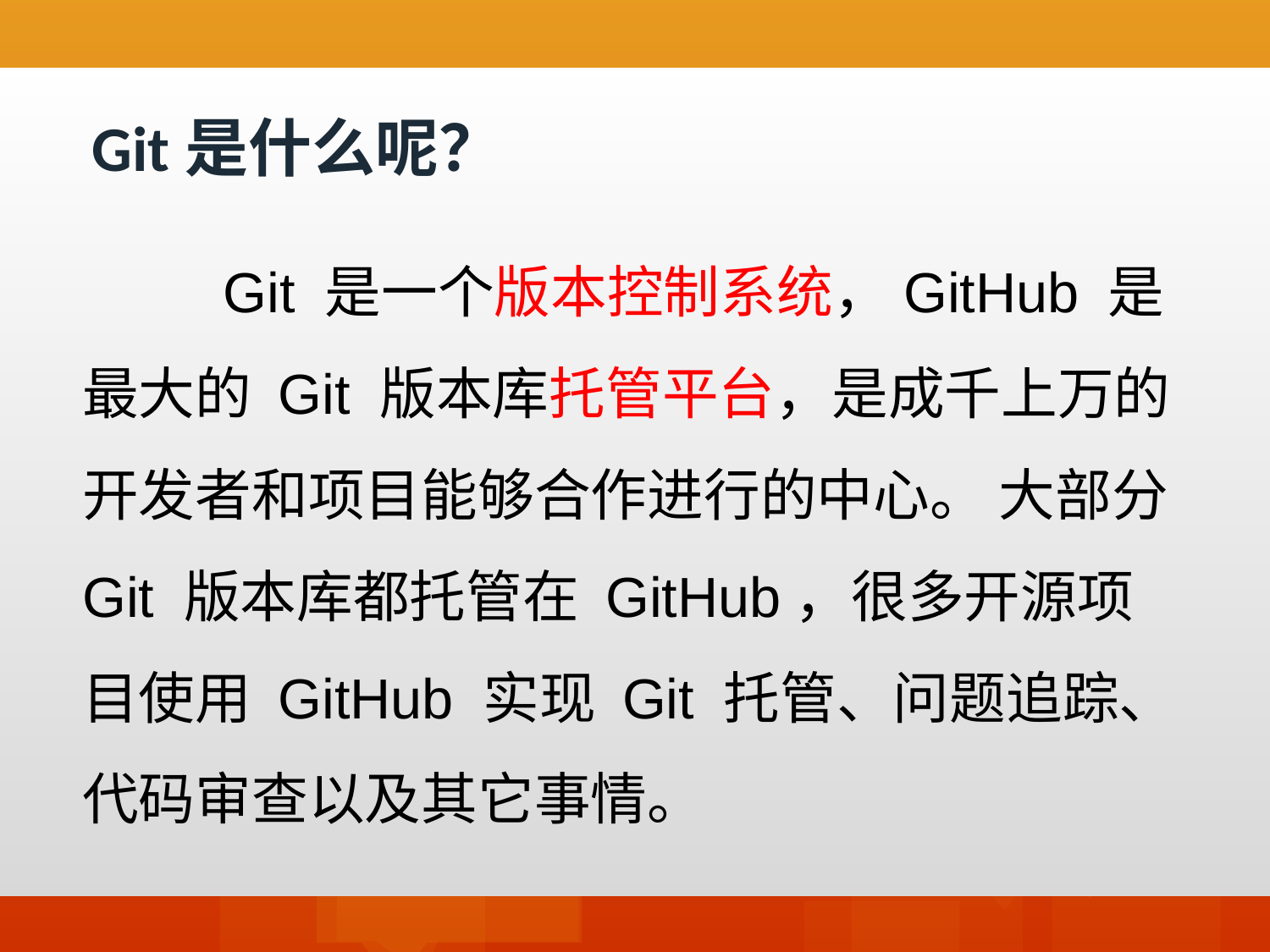

Git是什么呢？
         Git 是一个版本控制系统，GitHub 是最大的 Git 版本库托管平台，是成千上万的开发者和项目能够合作进行的中心。 大部分 Git 版本库都托管在 GitHub，很多开源项目使用 GitHub 实现 Git 托管、问题追踪、代码审查以及其它事情。